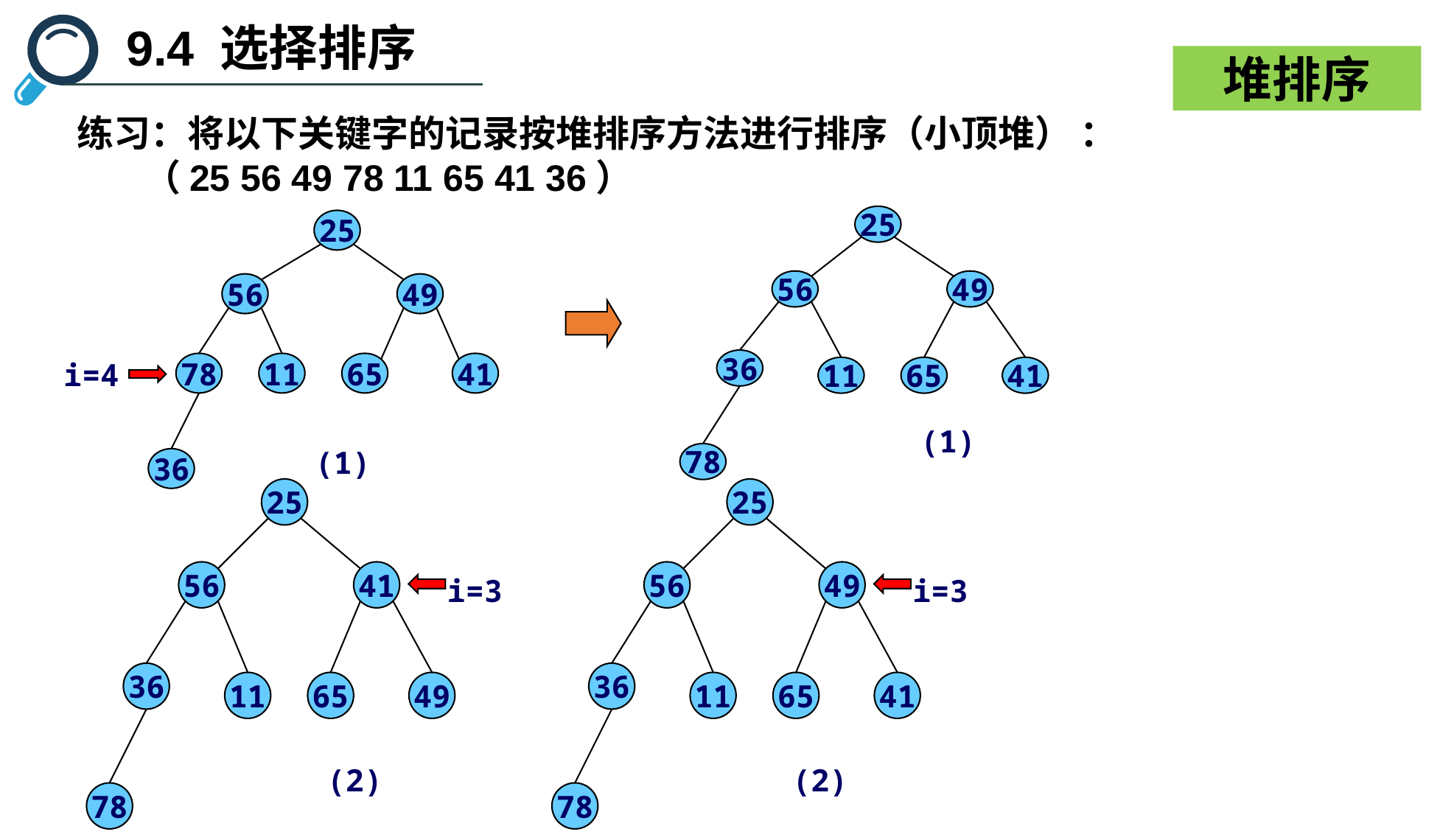

9.4 选择排序
堆排序
练习：将以下关键字的记录按堆排序方法进行排序（小顶堆） ：
       （25 56 49 78 11 65 41 36）
25
56
49
36
11
65
41
(1)
78
25
56
49
78
11
65
41
i=4

(1)
36

25
56
41
36
11
65
49
(2)
78
i=3

25
56
49
36
11
65
41
(2)
78
i=3